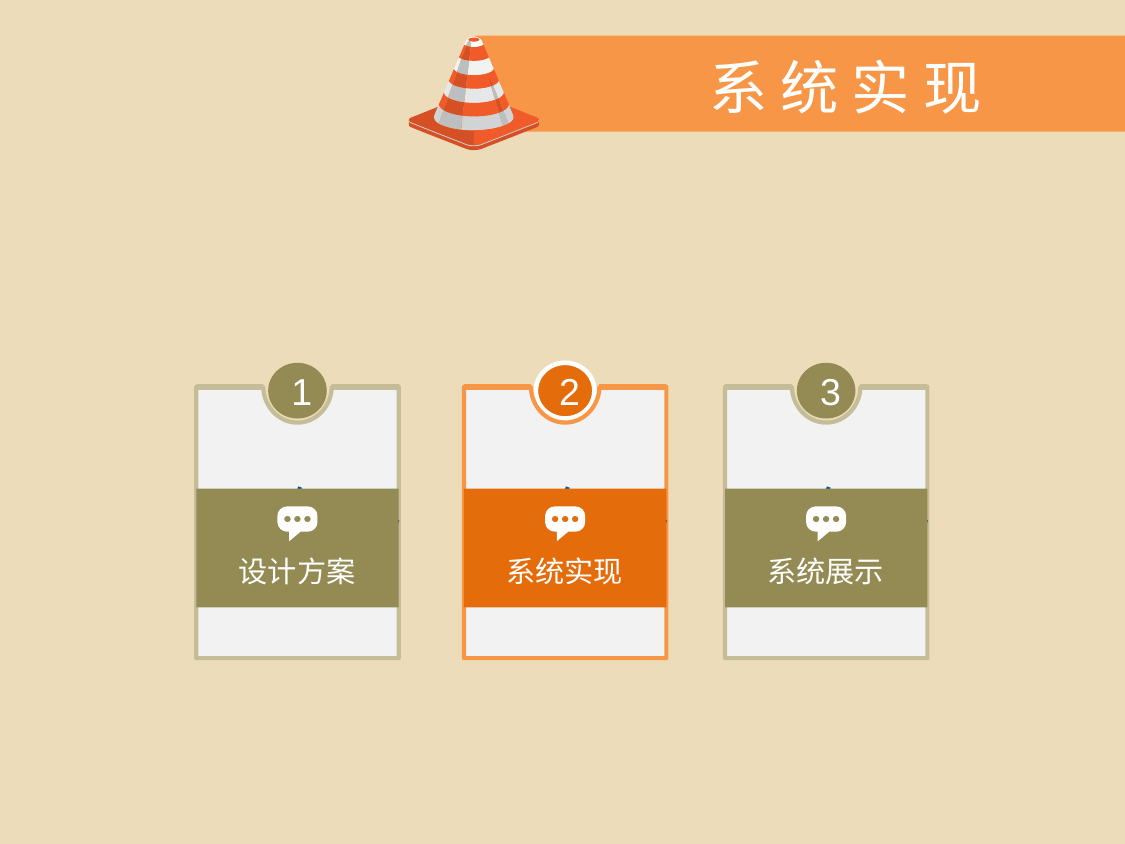

系 统 实 现
1

设计方案
2

系统实现
3

系统展示